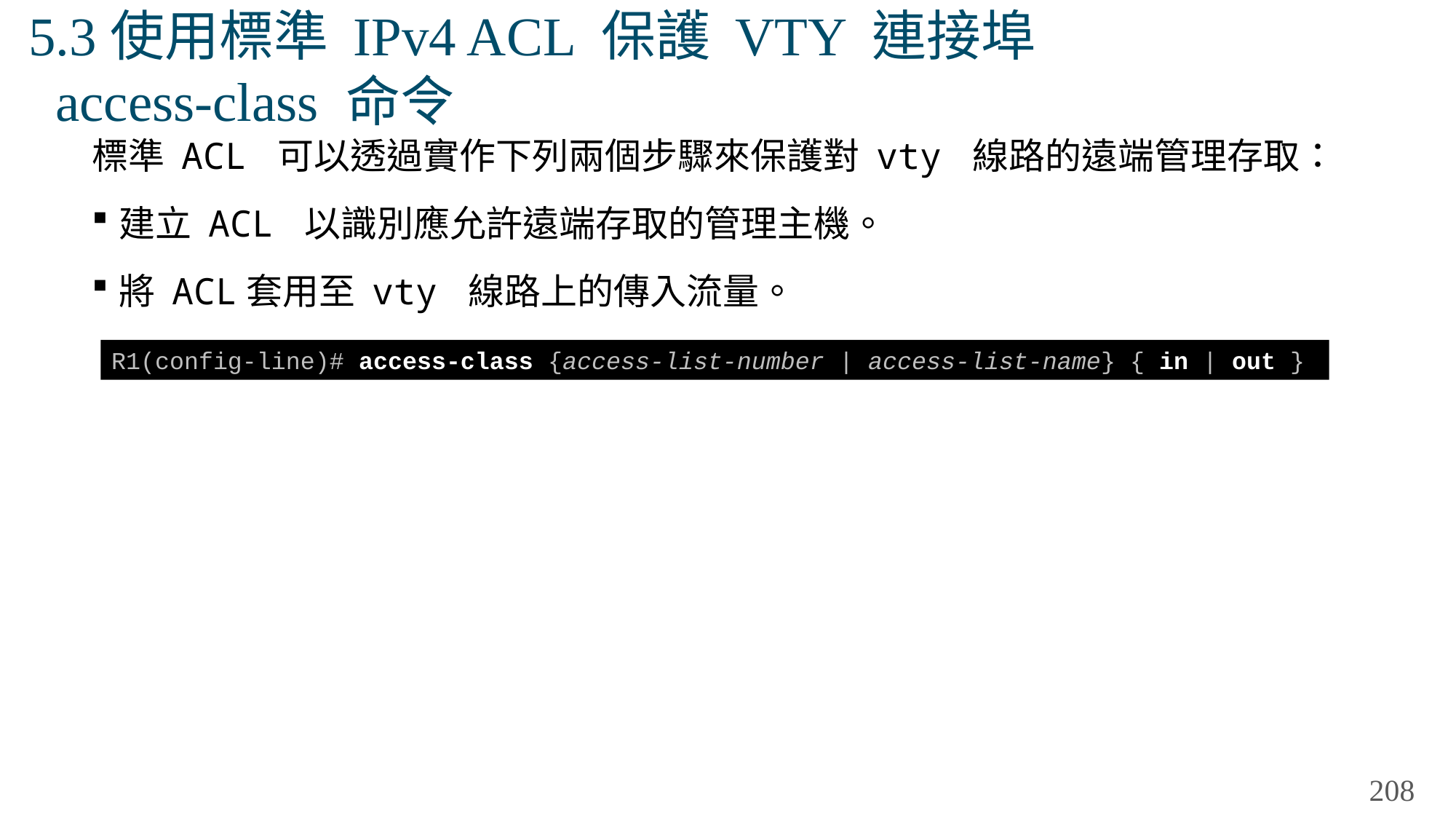

# 5.3使用標準 IPv4 ACL 保護 VTY 連接埠 access-class 命令
標準 ACL 可以透過實作下列兩個步驟來保護對 vty 線路的遠端管理存取：
建立 ACL 以識別應允許遠端存取的管理主機。
將 ACL套用至 vty 線路上的傳入流量。

R1(config-line)# access-class {access-list-number | access-list-name} { in | out }
208